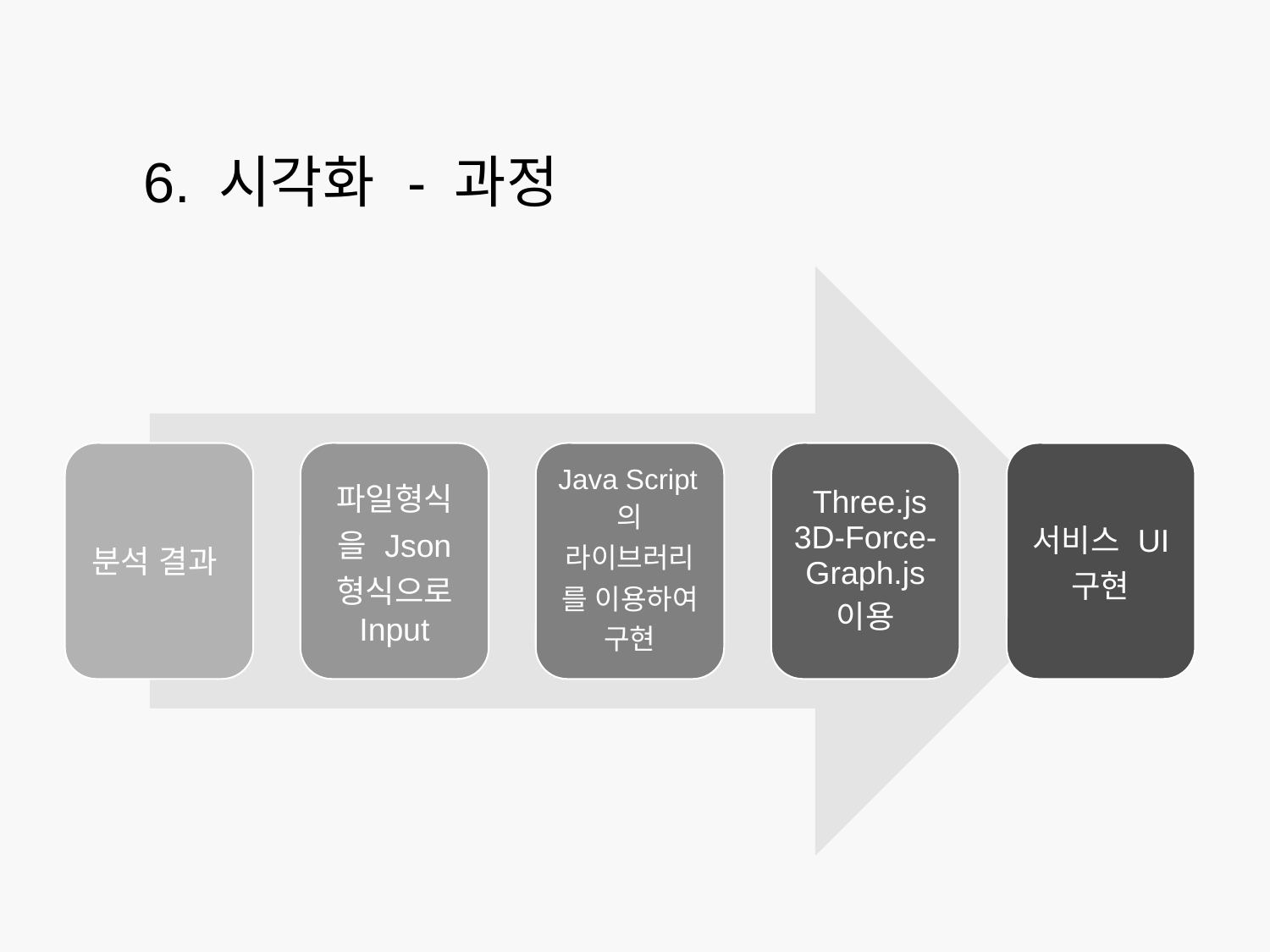

6. 시각화 - 과정
분석 결과
파일형식을 Json 형식으로 Input
Java Script의 라이브러리를 이용하여 구현
 Three.js
3D-Force-Graph.js 이용
서비스 UI
구현